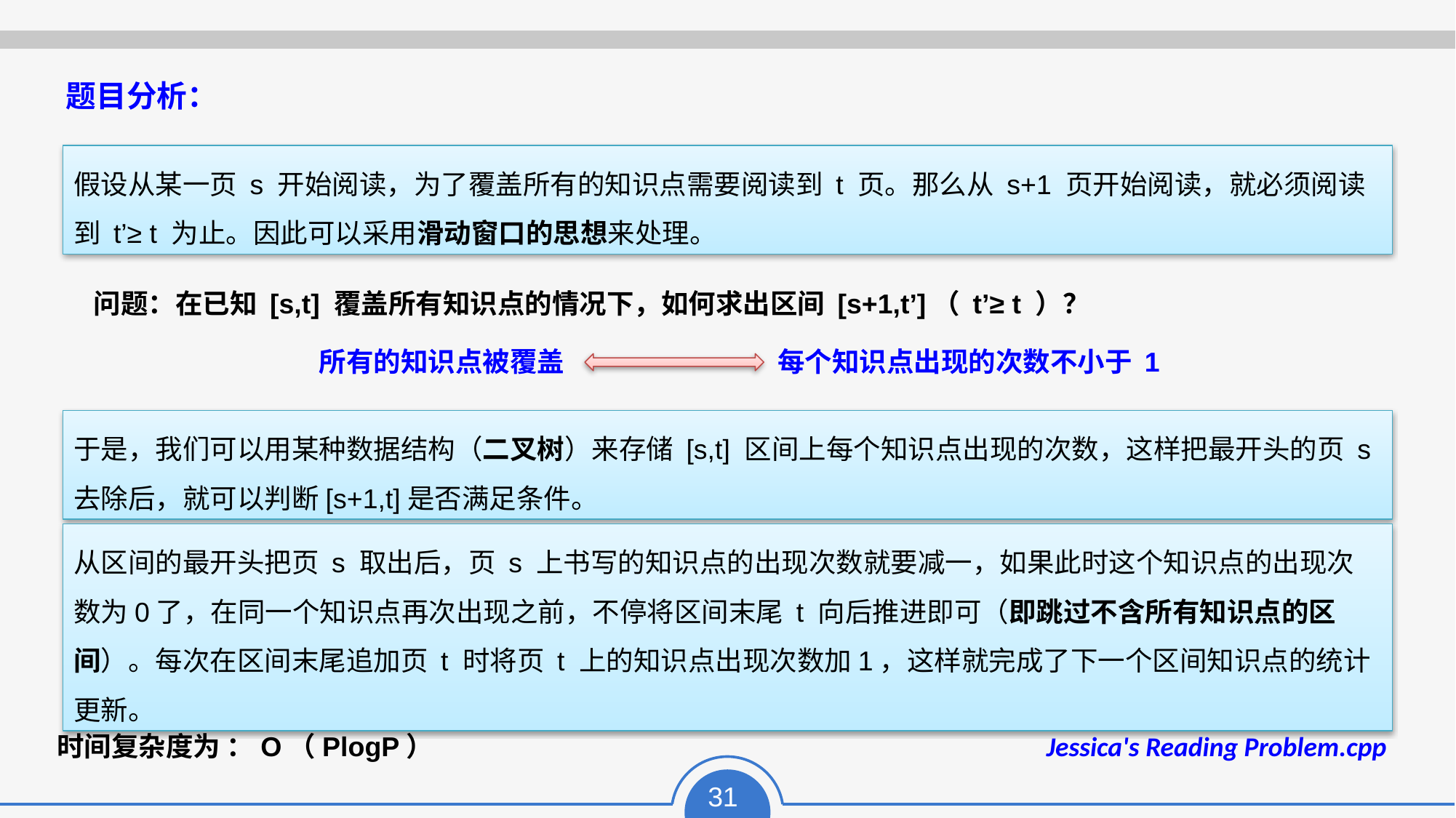

题目分析：
假设从某一页 s 开始阅读，为了覆盖所有的知识点需要阅读到 t 页。那么从 s+1 页开始阅读，就必须阅读到 t’≥ t 为止。因此可以采用滑动窗口的思想来处理。
问题：在已知 [s,t] 覆盖所有知识点的情况下，如何求出区间 [s+1,t’]（ t’≥ t ）？
所有的知识点被覆盖
每个知识点出现的次数不小于 1

于是，我们可以用某种数据结构（二叉树）来存储 [s,t] 区间上每个知识点出现的次数，这样把最开头的页 s 去除后，就可以判断[s+1,t]是否满足条件。
从区间的最开头把页 s 取出后，页 s 上书写的知识点的出现次数就要减一，如果此时这个知识点的出现次数为0了，在同一个知识点再次出现之前，不停将区间末尾 t 向后推进即可（即跳过不含所有知识点的区间）。每次在区间末尾追加页 t 时将页 t 上的知识点出现次数加1，这样就完成了下一个区间知识点的统计更新。
时间复杂度为 ：O（PlogP）
Jessica's Reading Problem.cpp